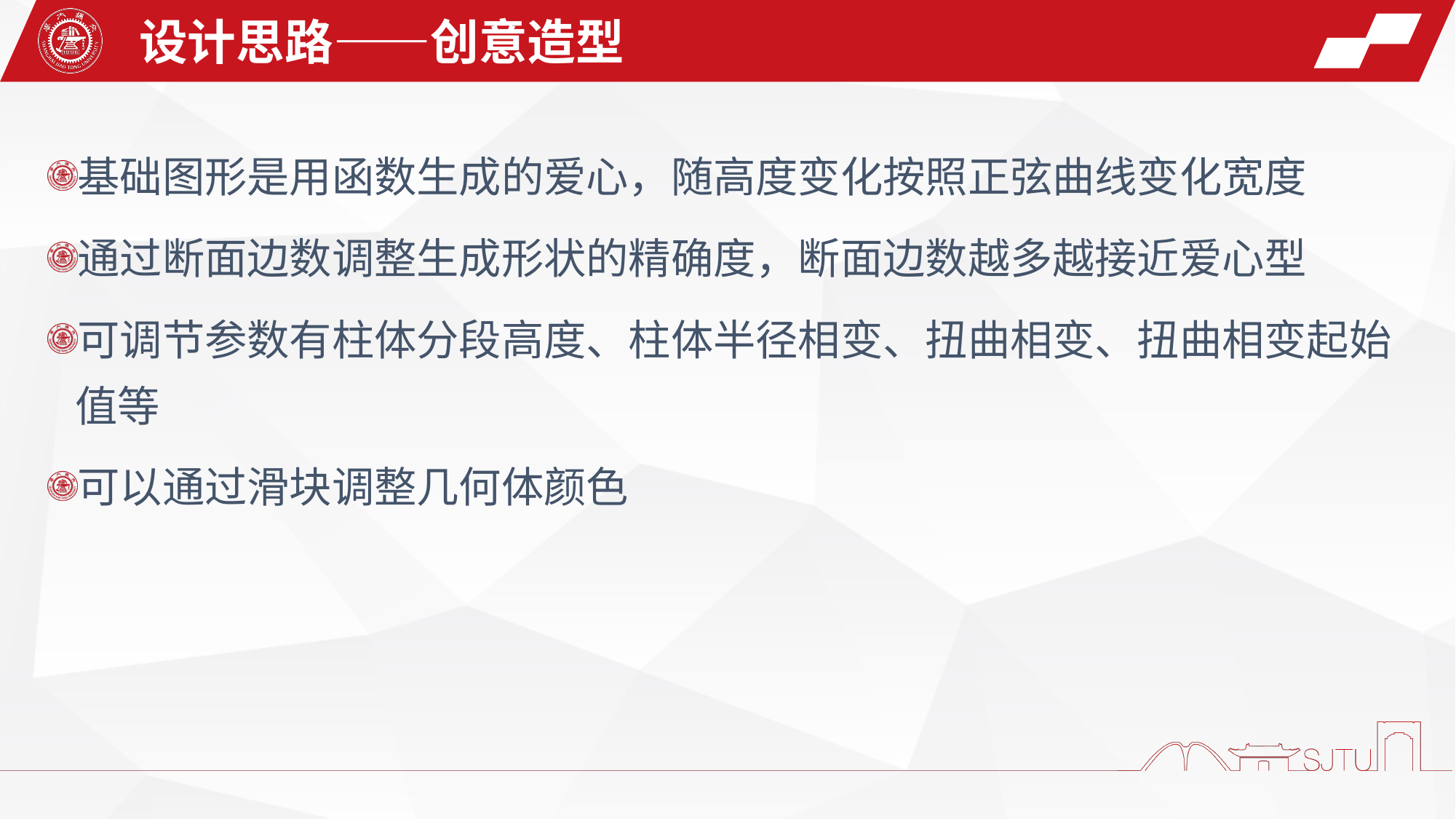

设计思路——创意造型
基础图形是用函数生成的爱心，随高度变化按照正弦曲线变化宽度
通过断面边数调整生成形状的精确度，断面边数越多越接近爱心型
可调节参数有柱体分段高度、柱体半径相变、扭曲相变、扭曲相变起始值等
可以通过滑块调整几何体颜色